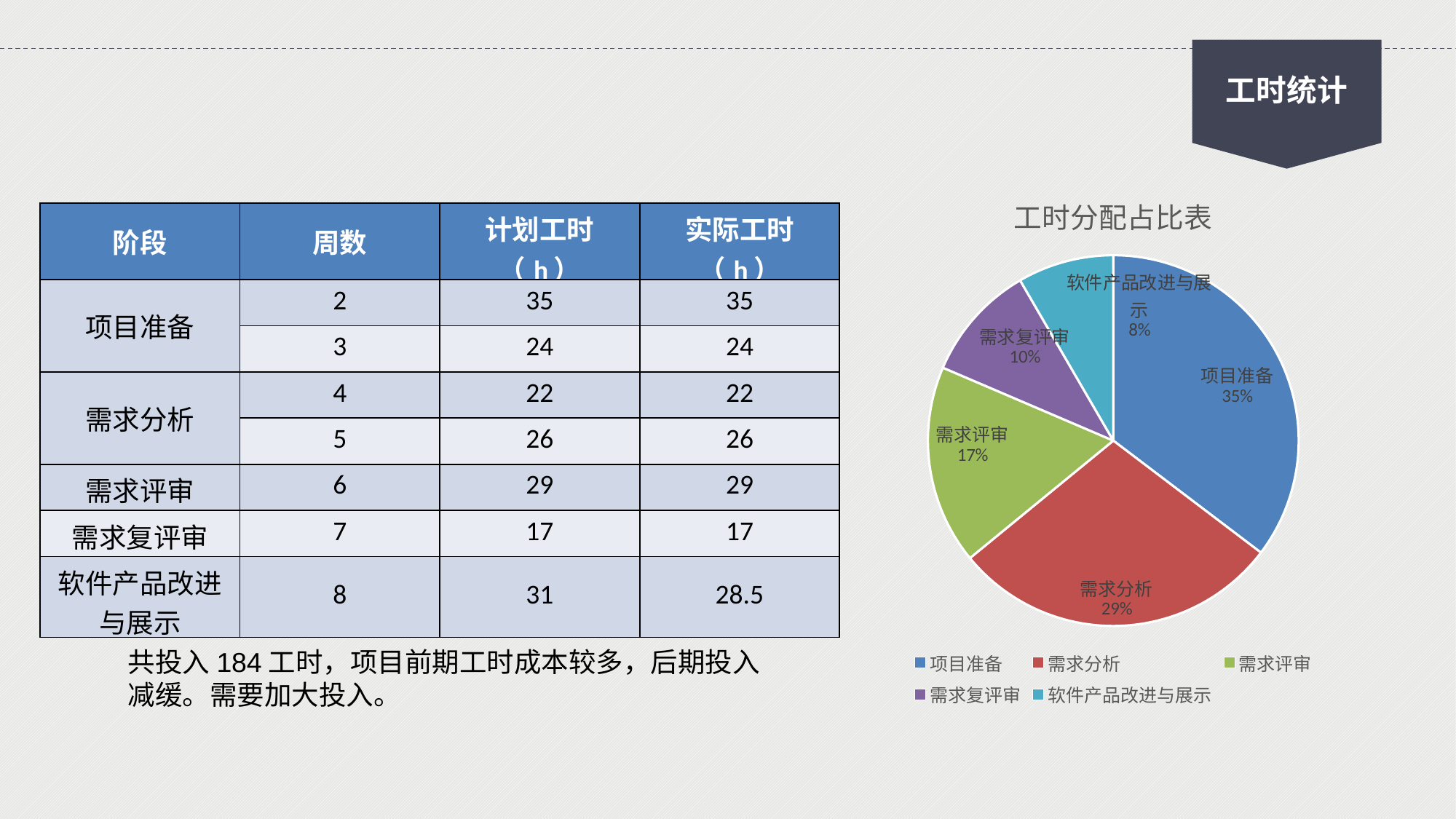

工时统计

### Chart: 工时分配占比表

| Category | 销售额 |
|---|---|
| 项目准备 | 59.0 |
| 需求分析 | 48.0 |
| 需求评审 | 29.0 |
| 需求复评审 | 17.0 |
| 软件产品改进与展示 | 14.0 |
| 阶段 | 周数 | 计划工时（h） | 实际工时（h） |
| --- | --- | --- | --- |
| 项目准备 | 2 | 35 | 35 |
|  | 3 | 24 | 24 |
| 需求分析 | 4 | 22 | 22 |
|  | 5 | 26 | 26 |
| 需求评审 | 6 | 29 | 29 |
| 需求复评审 | 7 | 17 | 17 |
| 软件产品改进与展示 | 8 | 31 | 28.5 |
共投入184工时，项目前期工时成本较多，后期投入减缓。需要加大投入。